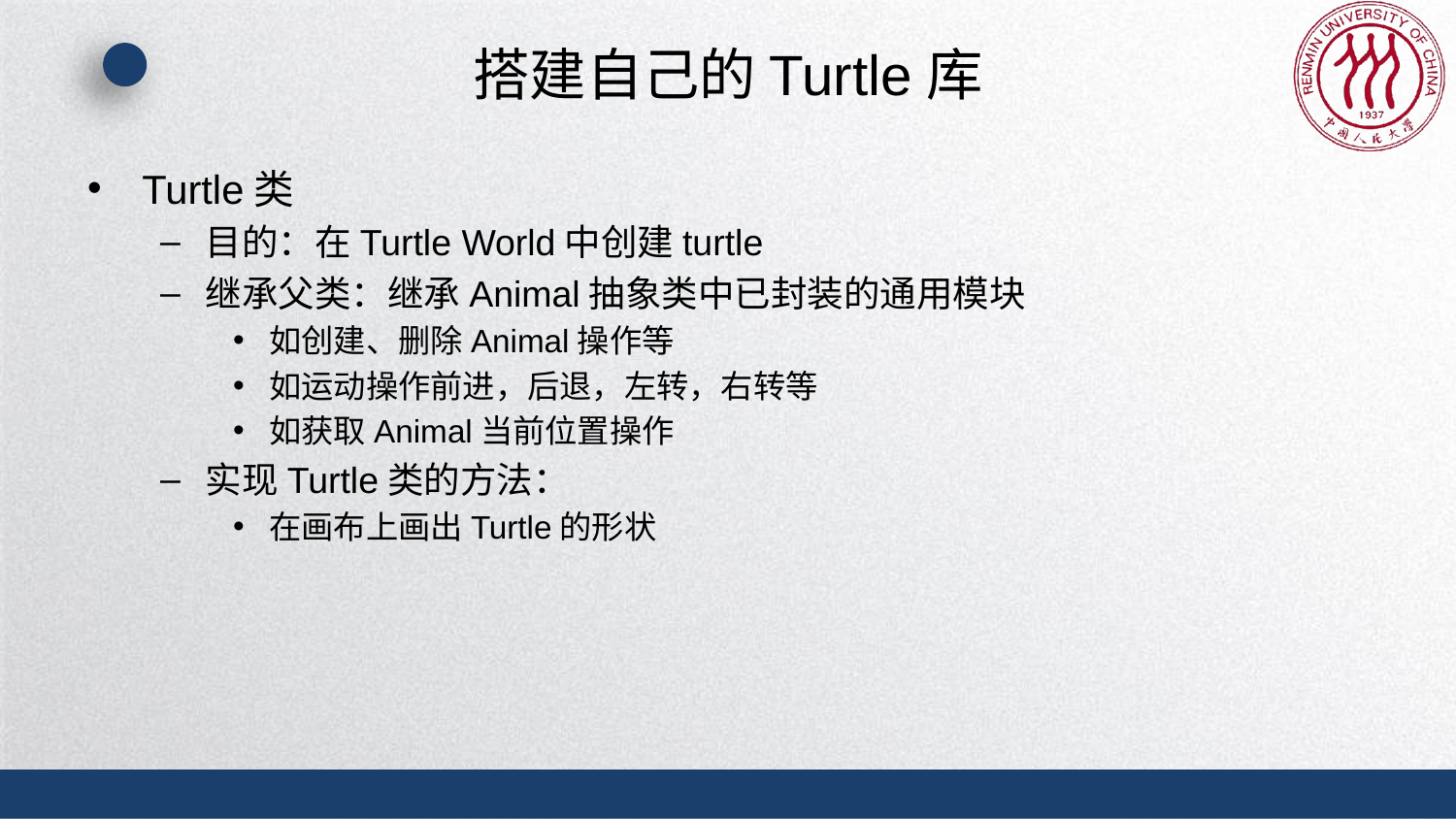

# 搭建自己的Turtle库
Turtle类
目的：在Turtle World中创建turtle
继承父类：继承Animal抽象类中已封装的通用模块
如创建、删除Animal操作等
如运动操作前进，后退，左转，右转等
如获取Animal当前位置操作
实现Turtle类的方法：
在画布上画出Turtle的形状